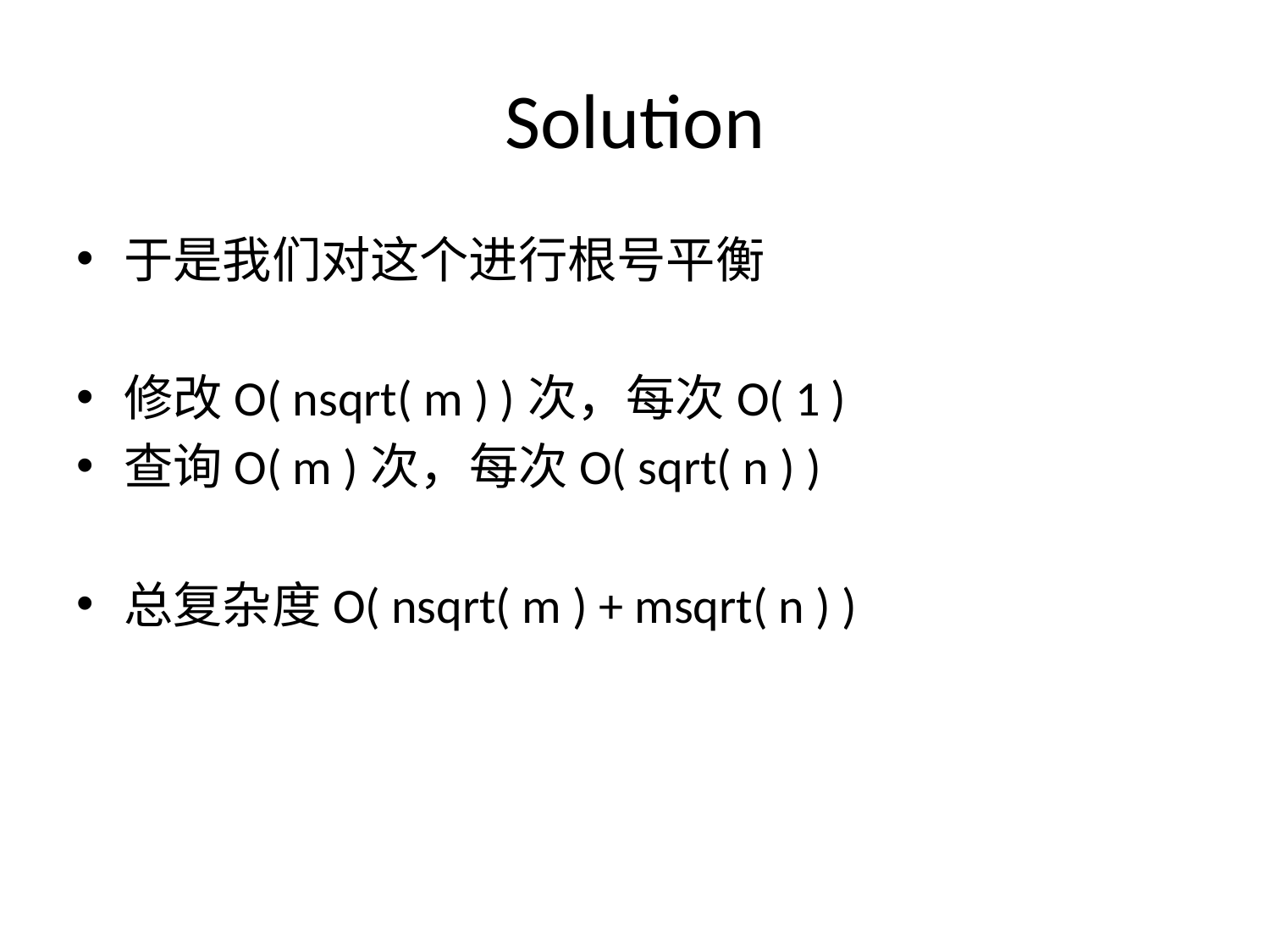

# Solution
于是我们对这个进行根号平衡

修改O( nsqrt( m ) )次，每次O( 1 )
查询O( m )次，每次O( sqrt( n ) )

总复杂度O( nsqrt( m ) + msqrt( n ) )